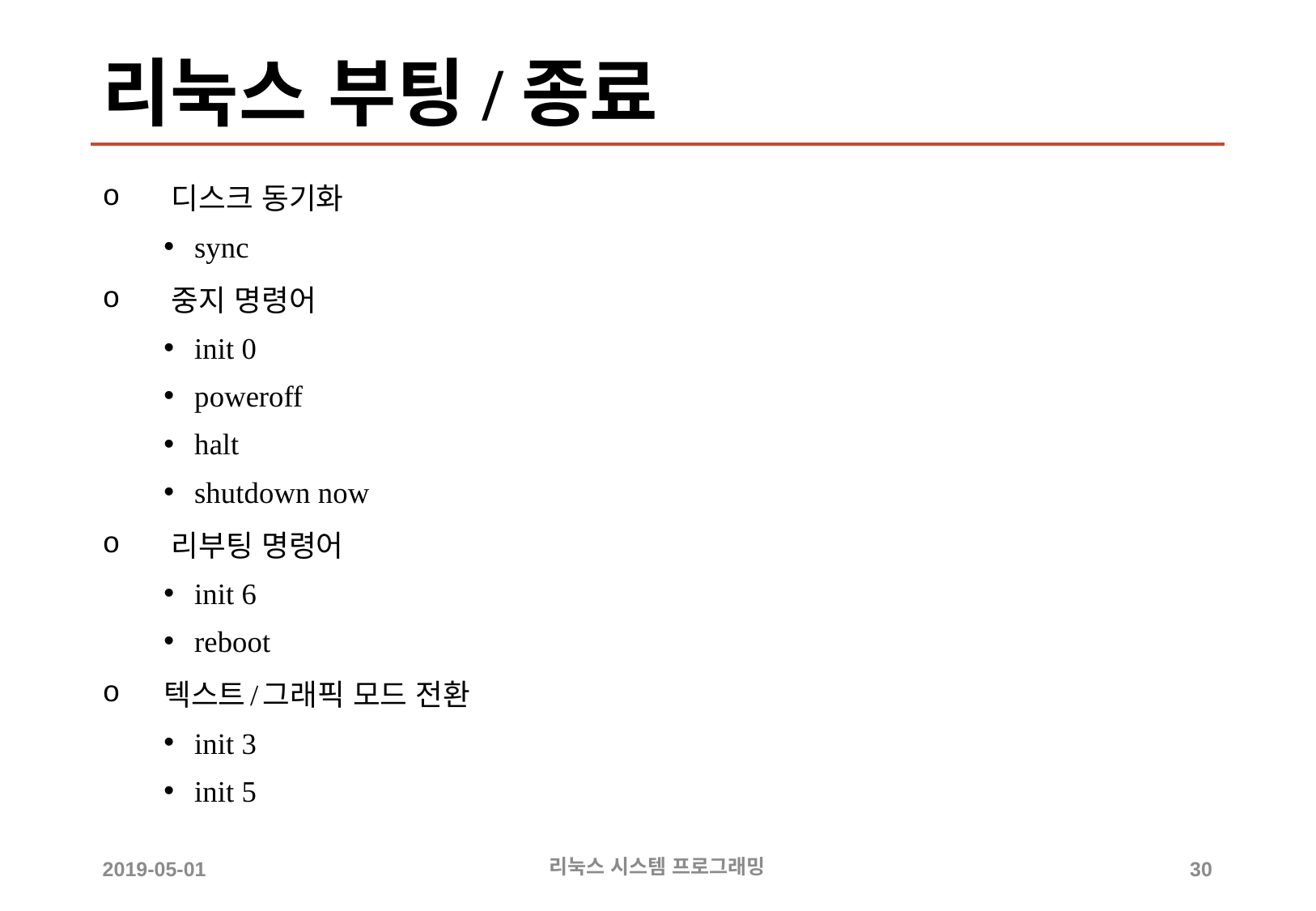

# 리눅스 부팅/종료
디스크 동기화
sync
중지 명령어
init 0
poweroff
halt
shutdown now
리부팅 명령어
init 6
reboot
텍스트/그래픽 모드 전환
init 3
init 5
2019-05-01
리눅스 시스템 프로그래밍
30